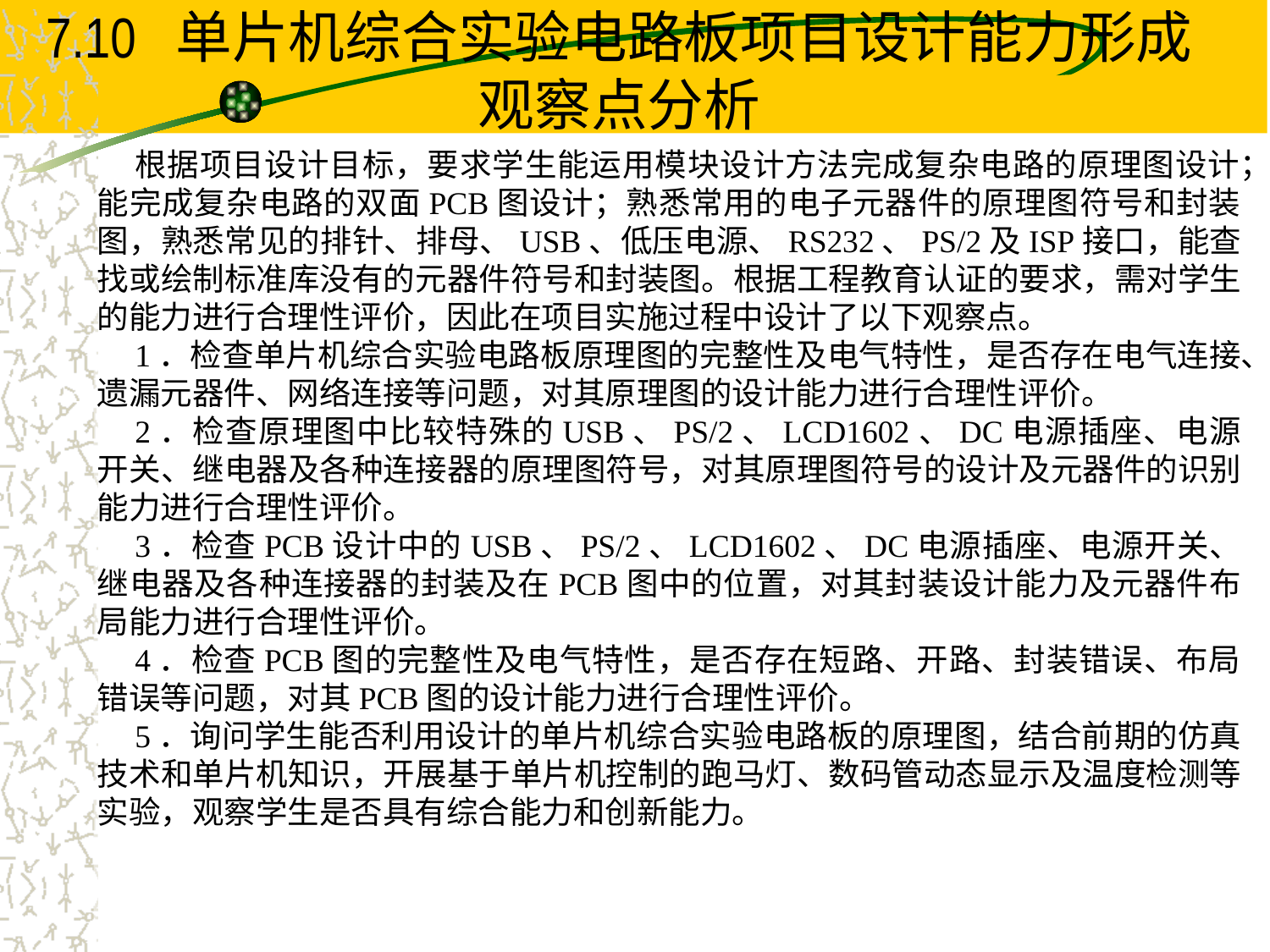

# 7.10  单片机综合实验电路板项目设计能力形成观察点分析
根据项目设计目标，要求学生能运用模块设计方法完成复杂电路的原理图设计；能完成复杂电路的双面PCB图设计；熟悉常用的电子元器件的原理图符号和封装图，熟悉常见的排针、排母、USB、低压电源、RS232、PS/2及ISP接口，能查找或绘制标准库没有的元器件符号和封装图。根据工程教育认证的要求，需对学生的能力进行合理性评价，因此在项目实施过程中设计了以下观察点。
1．检查单片机综合实验电路板原理图的完整性及电气特性，是否存在电气连接、遗漏元器件、网络连接等问题，对其原理图的设计能力进行合理性评价。
2．检查原理图中比较特殊的USB、PS/2、LCD1602、DC电源插座、电源开关、继电器及各种连接器的原理图符号，对其原理图符号的设计及元器件的识别能力进行合理性评价。
3．检查PCB设计中的USB、PS/2、LCD1602、DC电源插座、电源开关、继电器及各种连接器的封装及在PCB图中的位置，对其封装设计能力及元器件布局能力进行合理性评价。
4．检查PCB图的完整性及电气特性，是否存在短路、开路、封装错误、布局错误等问题，对其PCB图的设计能力进行合理性评价。
5．询问学生能否利用设计的单片机综合实验电路板的原理图，结合前期的仿真技术和单片机知识，开展基于单片机控制的跑马灯、数码管动态显示及温度检测等实验，观察学生是否具有综合能力和创新能力。